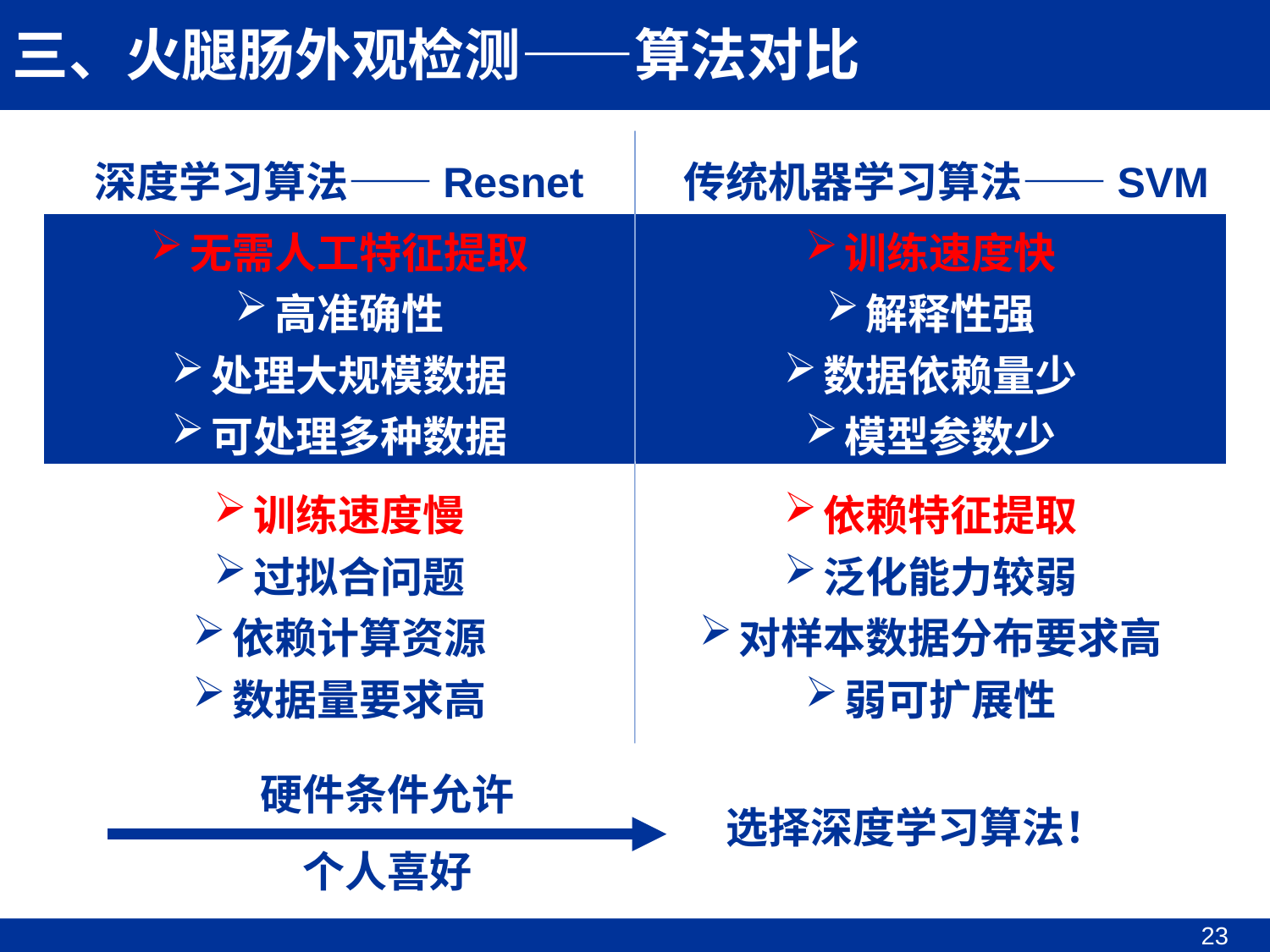

三、火腿肠外观检测——算法对比
深度学习算法——Resnet
传统机器学习算法——SVM
| 无需人工特征提取 高准确性 处理大规模数据 可处理多种数据 | 训练速度快 解释性强 数据依赖量少 模型参数少 |
| --- | --- |
| 训练速度慢 过拟合问题 依赖计算资源 数据量要求高 | 依赖特征提取 泛化能力较弱 对样本数据分布要求高 弱可扩展性 |
硬件条件允许
选择深度学习算法！
个人喜好
23